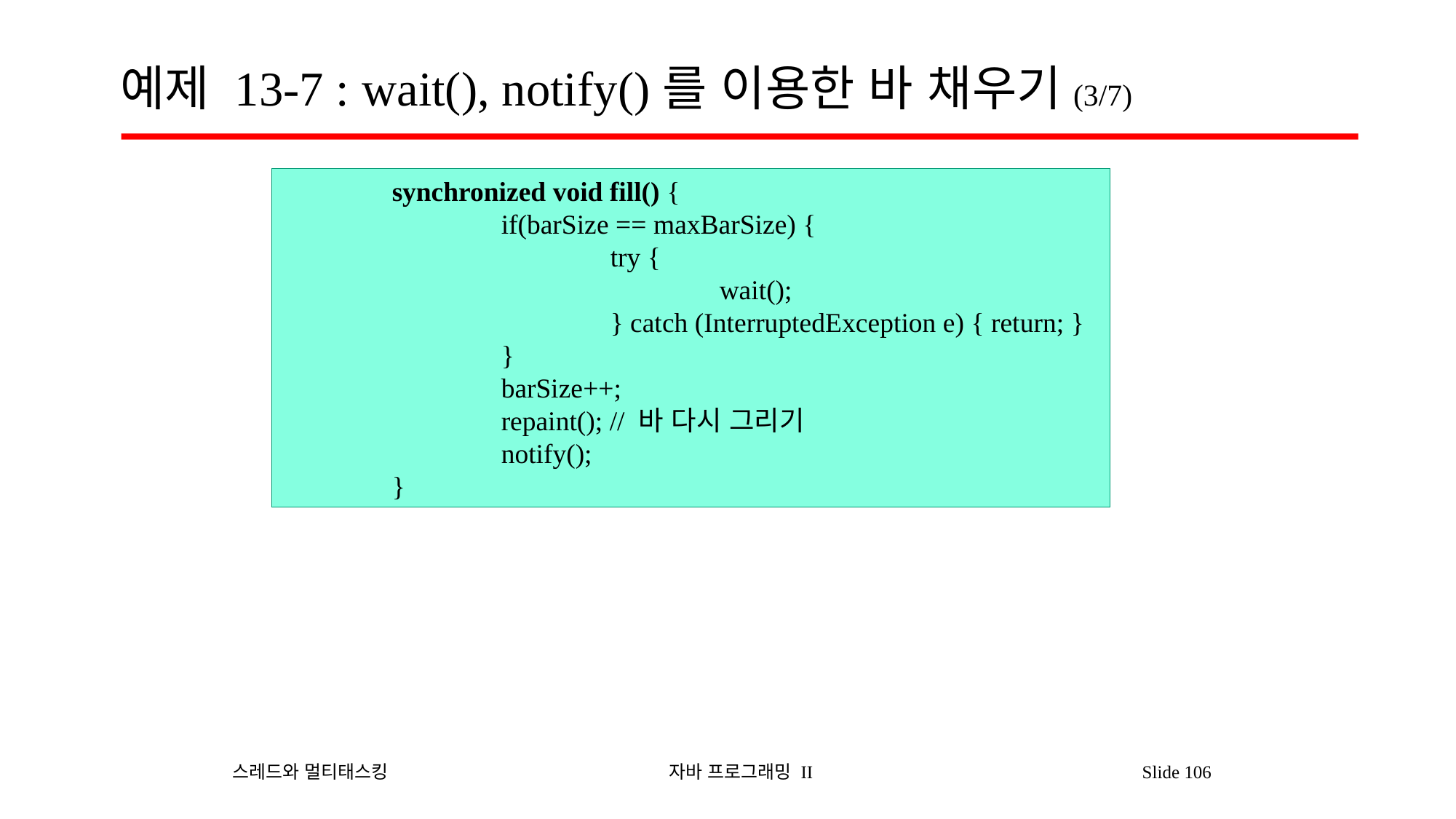

# 예제 13-7 : wait(), notify()를 이용한 바 채우기(3/7)
	synchronized void fill() {
		if(barSize == maxBarSize) {
			try {
				wait();
			} catch (InterruptedException e) { return; }
		}
		barSize++;
		repaint(); // 바 다시 그리기
		notify();
	}